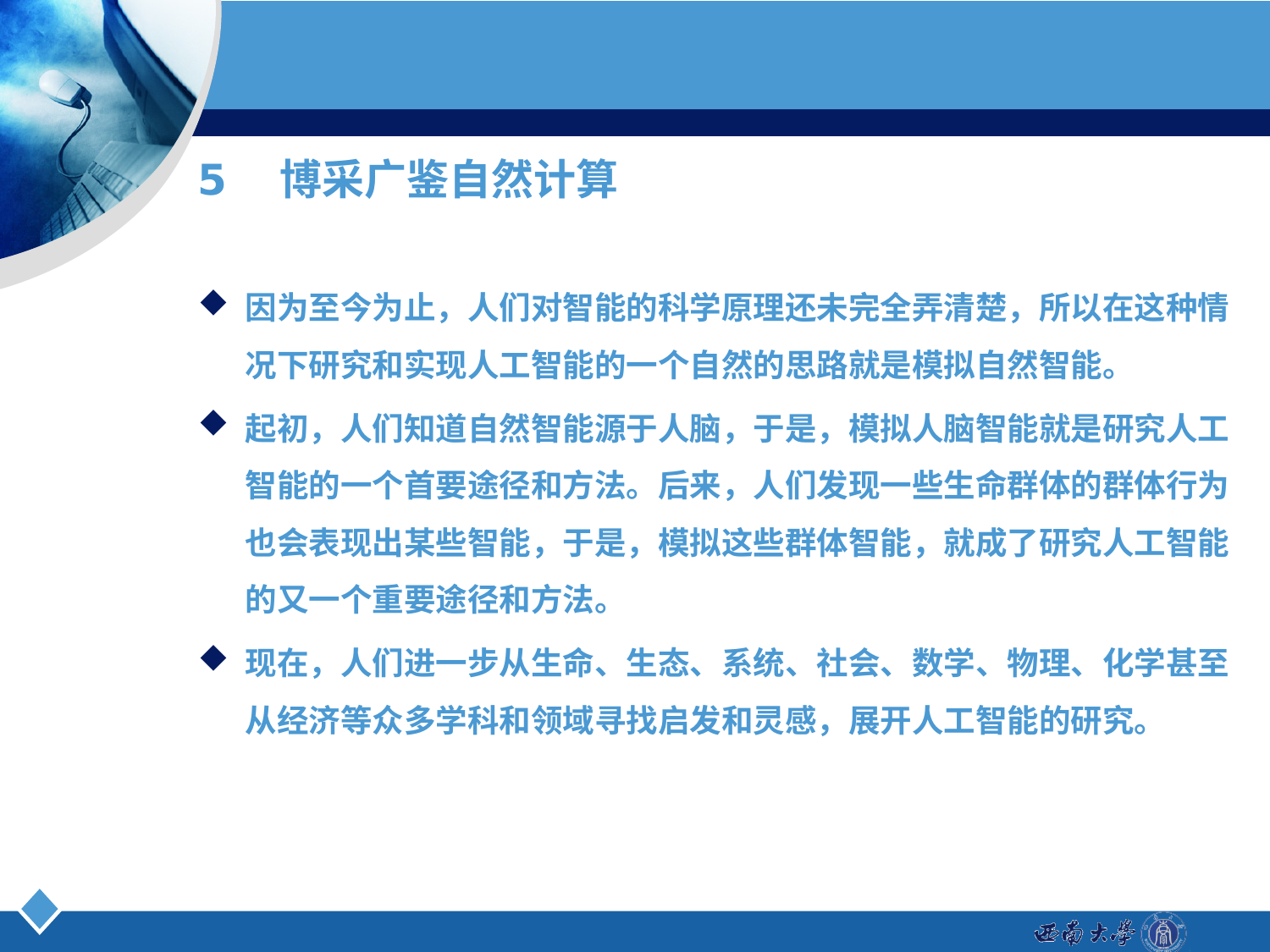

5　博采广鉴自然计算

因为至今为止，人们对智能的科学原理还未完全弄清楚，所以在这种情况下研究和实现人工智能的一个自然的思路就是模拟自然智能。
起初，人们知道自然智能源于人脑，于是，模拟人脑智能就是研究人工智能的一个首要途径和方法。后来，人们发现一些生命群体的群体行为也会表现出某些智能，于是，模拟这些群体智能，就成了研究人工智能的又一个重要途径和方法。
现在，人们进一步从生命、生态、系统、社会、数学、物理、化学甚至从经济等众多学科和领域寻找启发和灵感，展开人工智能的研究。